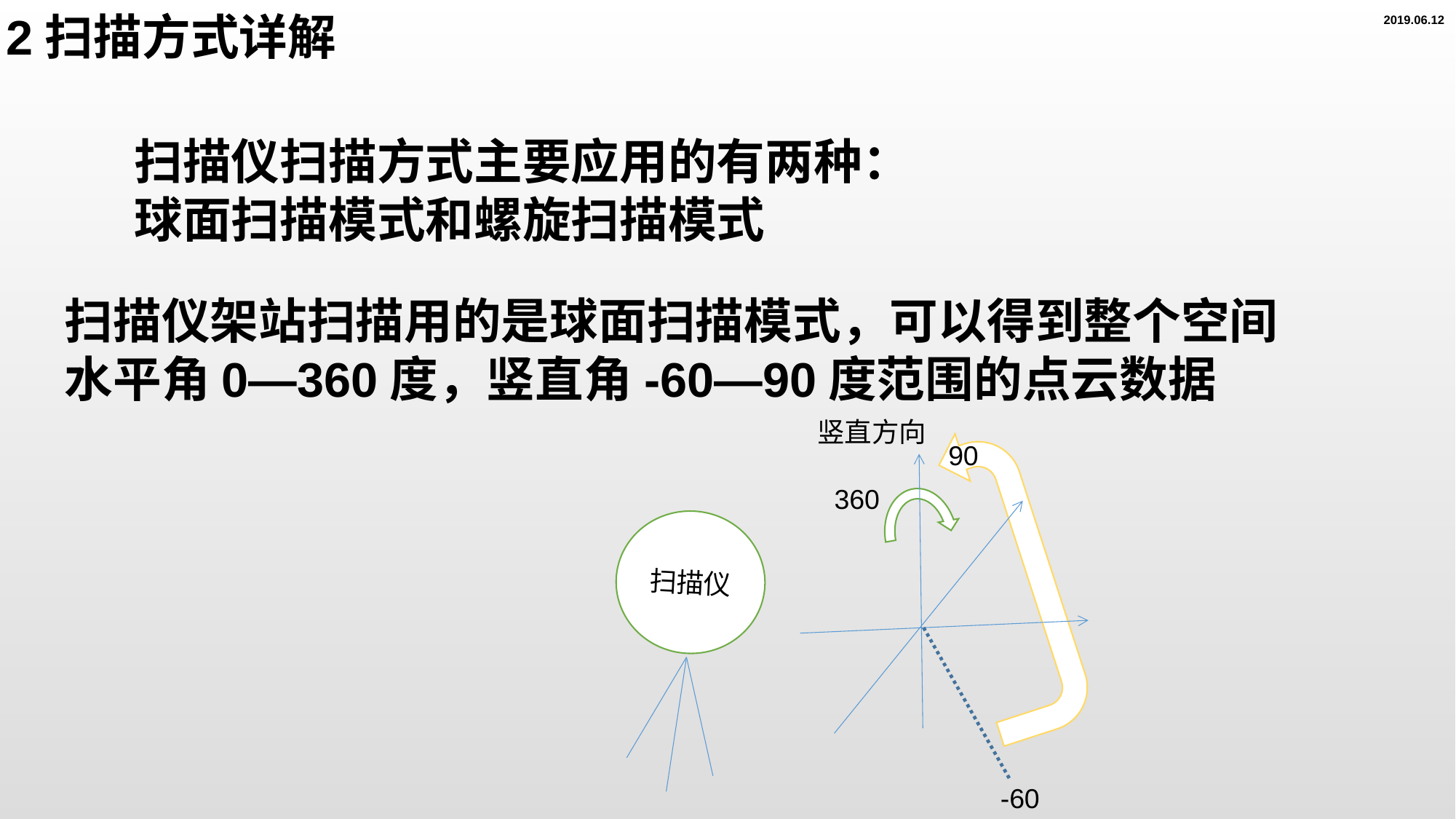

2扫描方式详解
2019.06.12
扫描仪扫描方式主要应用的有两种：
球面扫描模式和螺旋扫描模式
扫描仪架站扫描用的是球面扫描模式，可以得到整个空间水平角0—360度，竖直角-60—90度范围的点云数据
竖直方向
90
360

扫描仪

-60